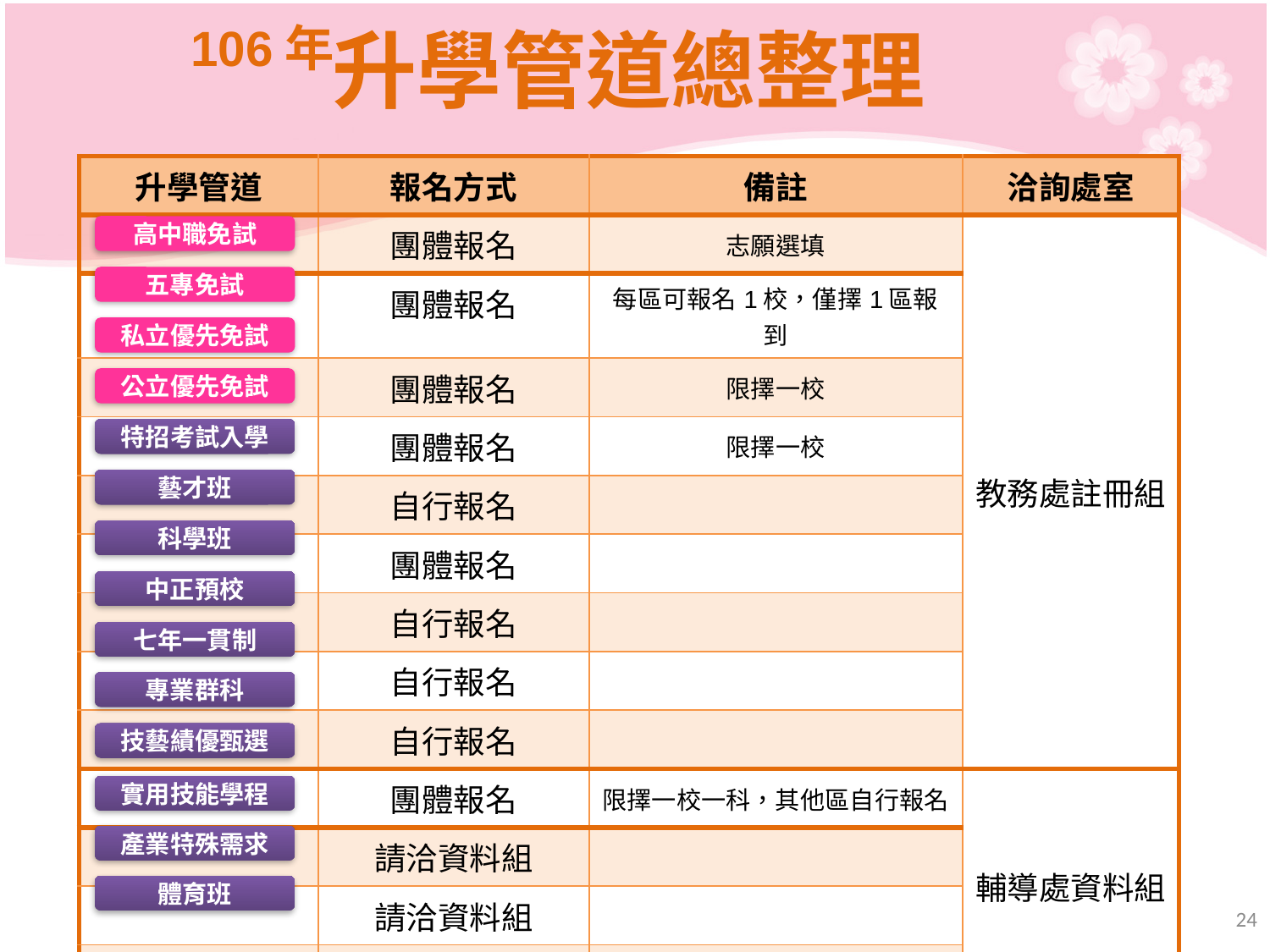

106年
升學管道總整理
| 升學管道 | 報名方式 | 備註 | 洽詢處室 |
| --- | --- | --- | --- |
|  | 團體報名 | 志願選填 | 教務處註冊組 |
|  | 團體報名 | 每區可報名1校，僅擇1區報到 |  |
|  | 團體報名 | 限擇一校 |  |
|  | 團體報名 | 限擇一校 |  |
|  | 自行報名 |  |  |
|  | 團體報名 |  |  |
|  | 自行報名 |  |  |
|  | 自行報名 |  |  |
|  | 自行報名 |  |  |
|  | 團體報名 | 限擇一校一科，其他區自行報名 | 輔導處資料組 |
|  | 請洽資料組 |  |  |
|  | 請洽資料組 |  |  |
|  | 請洽資料組 |  |  |
|  | 請洽體育組 |  | 學務處體育組 |

高中職免試

五專免試
私立優先免試
公立優先免試
特招考試入學
藝才班
科學班
中正預校
七年一貫制
專業群科
技藝績優甄選
實用技能學程
產業特殊需求
體育班
24